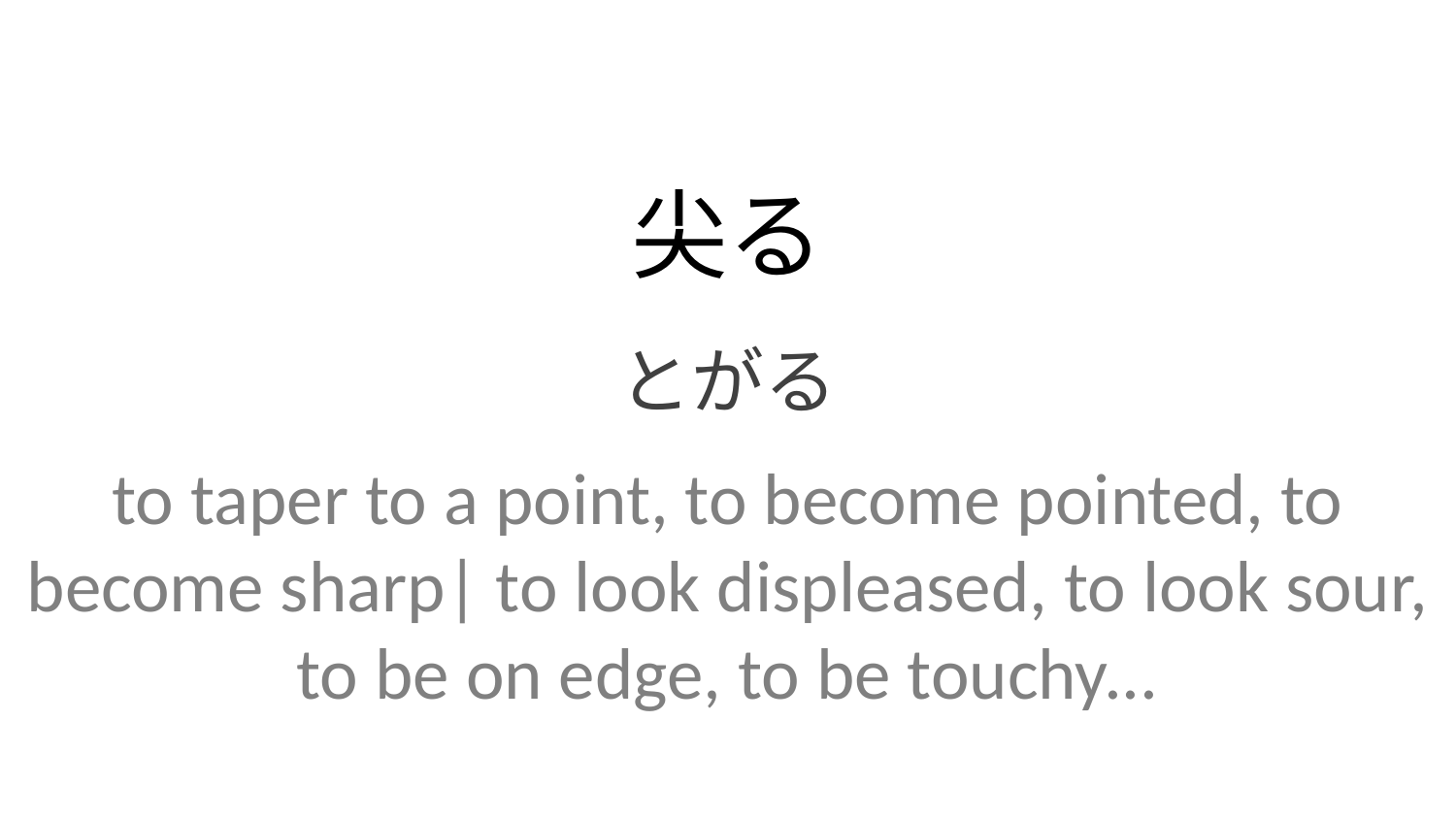

尖る

とがる
to taper to a point, to become pointed, to become sharp| to look displeased, to look sour, to be on edge, to be touchy...